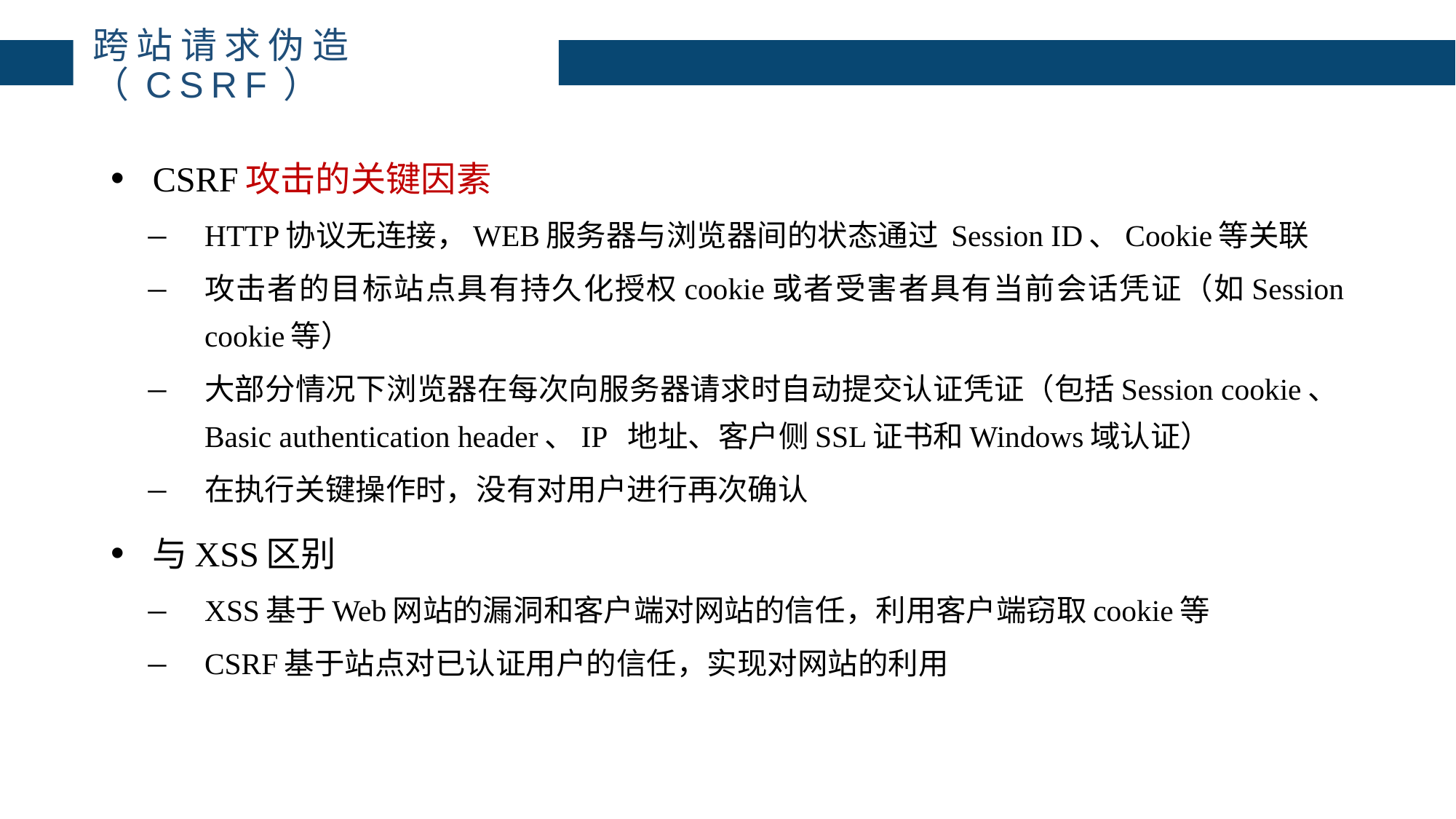

主讲：枕边月亮
主讲：枕边月亮
主讲：枕边月亮
主讲：枕边月亮
主讲：枕边月亮
主讲：枕边月亮

跨站请求伪造（CSRF）
CSRF攻击的关键因素
HTTP协议无连接，WEB服务器与浏览器间的状态通过 Session ID、Cookie等关联
攻击者的目标站点具有持久化授权cookie或者受害者具有当前会话凭证（如Session cookie等）
大部分情况下浏览器在每次向服务器请求时自动提交认证凭证（包括Session cookie、Basic authentication header、IP  地址、客户侧SSL证书和Windows域认证）
在执行关键操作时，没有对用户进行再次确认
与XSS区别
XSS基于Web网站的漏洞和客户端对网站的信任，利用客户端窃取cookie等
CSRF基于站点对已认证用户的信任，实现对网站的利用